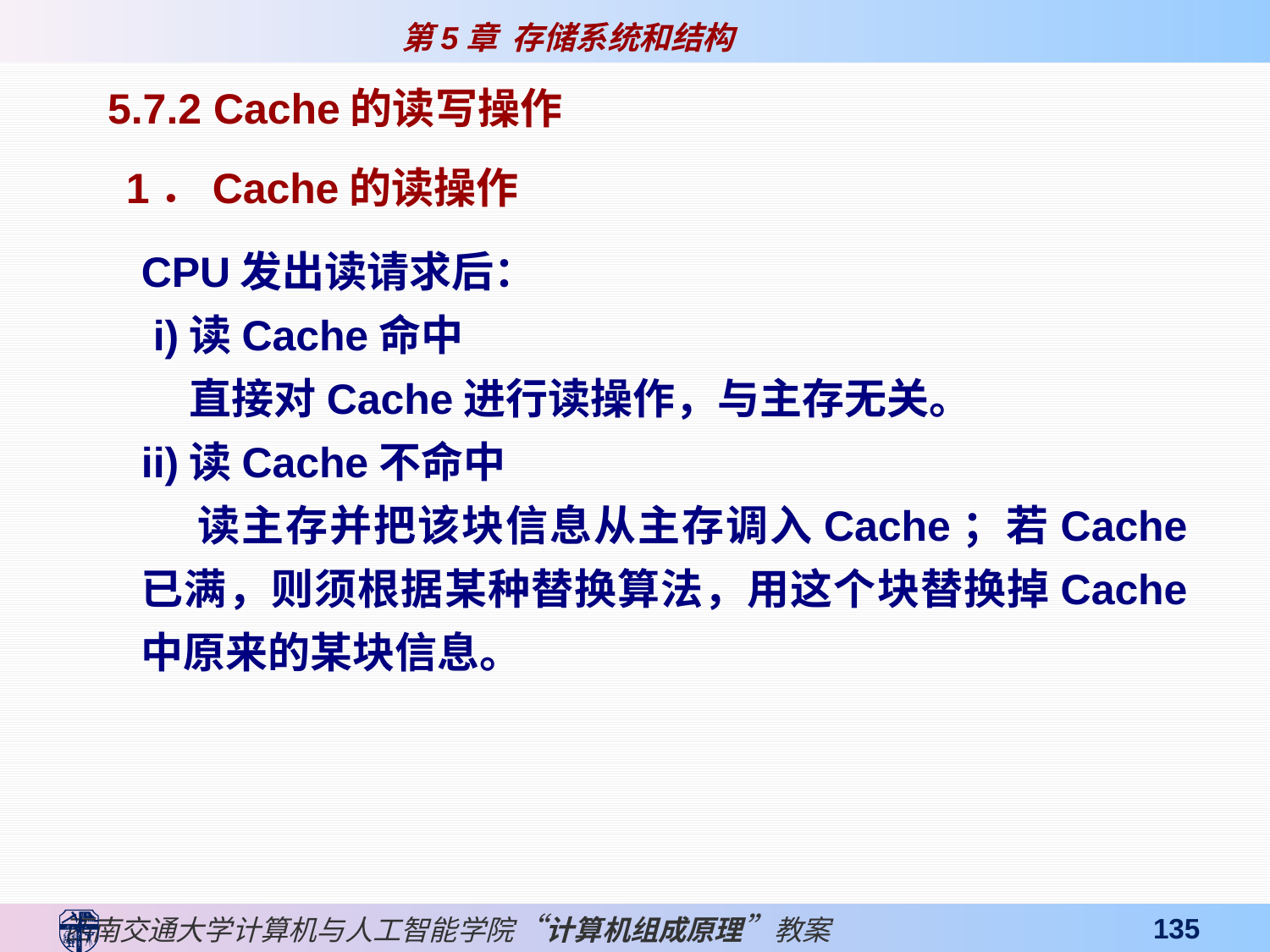

5.7.2 Cache的读写操作
  1．Cache的读操作
CPU发出读请求后：
 i)读Cache命中
    直接对Cache进行读操作，与主存无关。
ii)读Cache不命中
    读主存并把该块信息从主存调入Cache；若Cache已满，则须根据某种替换算法，用这个块替换掉Cache中原来的某块信息。